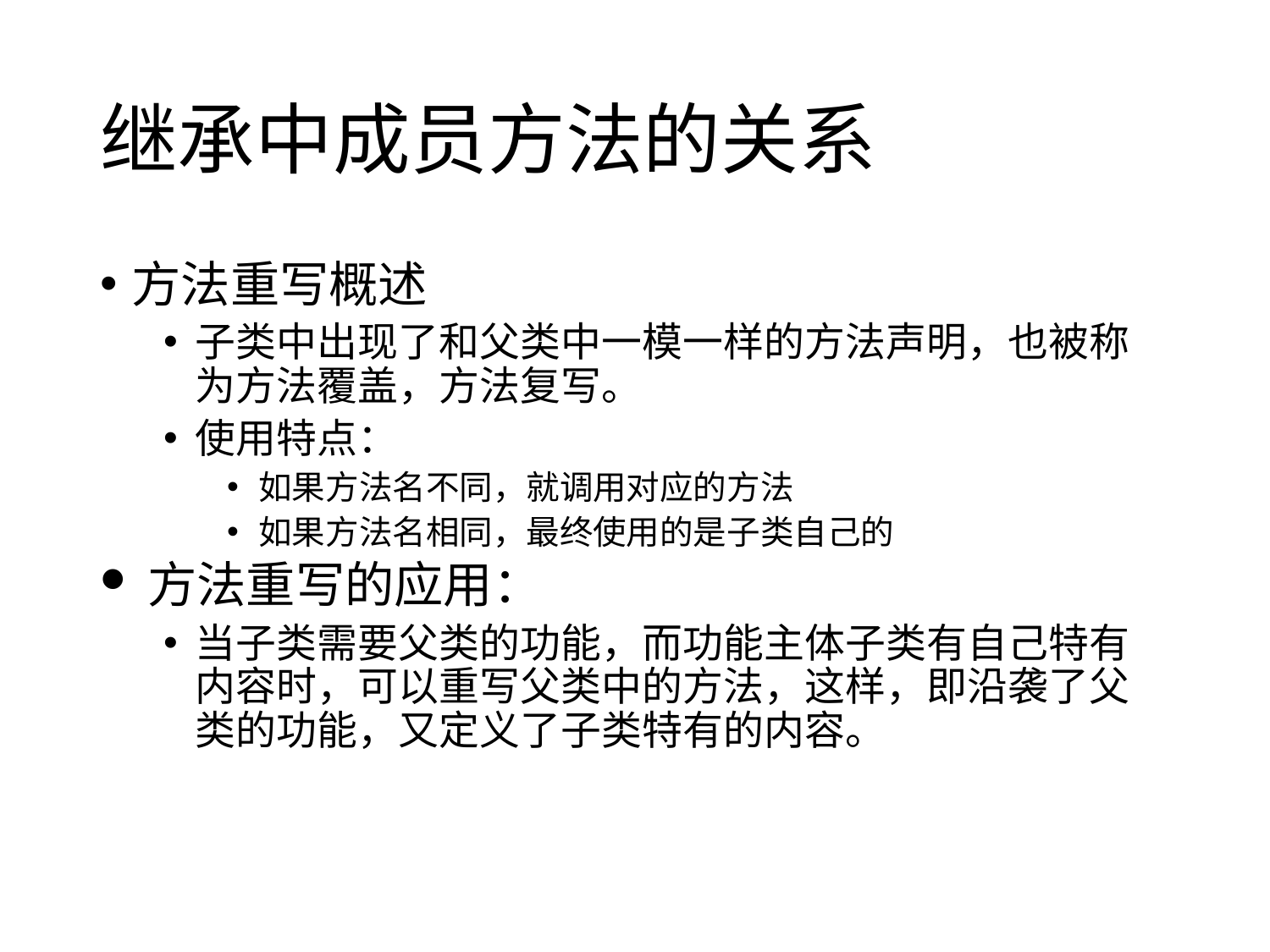

# 继承中成员方法的关系
方法重写概述
子类中出现了和父类中一模一样的方法声明，也被称为方法覆盖，方法复写。
使用特点：
如果方法名不同，就调用对应的方法
如果方法名相同，最终使用的是子类自己的
方法重写的应用：
当子类需要父类的功能，而功能主体子类有自己特有内容时，可以重写父类中的方法，这样，即沿袭了父类的功能，又定义了子类特有的内容。